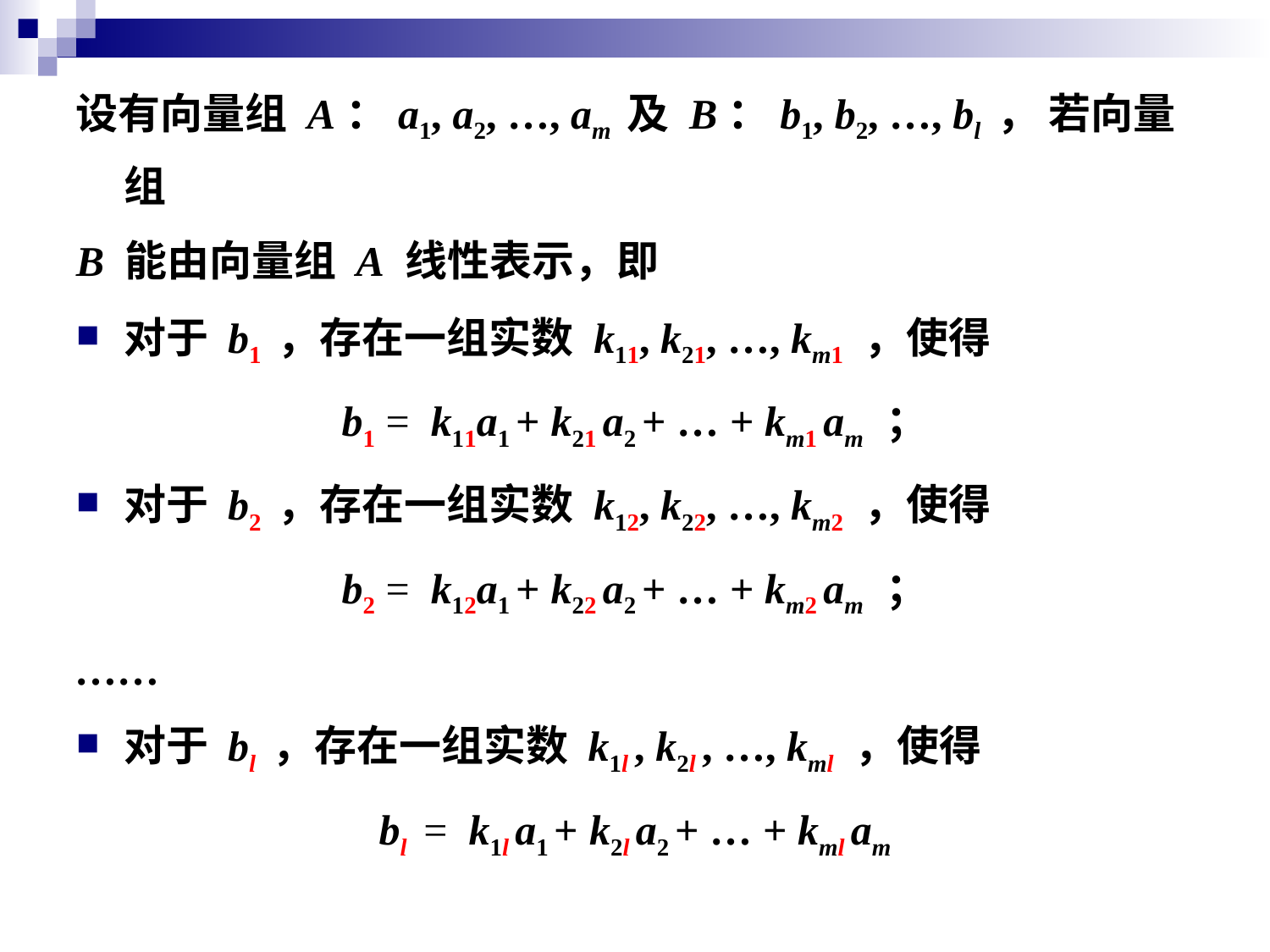

设有向量组 A：a1, a2, …, am 及 B：b1, b2, …, bl ， 若向量组
B 能由向量组 A 线性表示，即
对于 b1 ，存在一组实数 k11, k21, …, km1 ，使得
b1 =  k11a1 + k21 a2 + … + km1 am  ；
对于 b2 ，存在一组实数 k12, k22, …, km2 ，使得
b2 =  k12a1 + k22 a2 + … + km2 am  ；
……
对于 bl ，存在一组实数 k1l , k2l , …, kml ，使得
bl  =  k1l a1 + k2l a2 + … + kml am